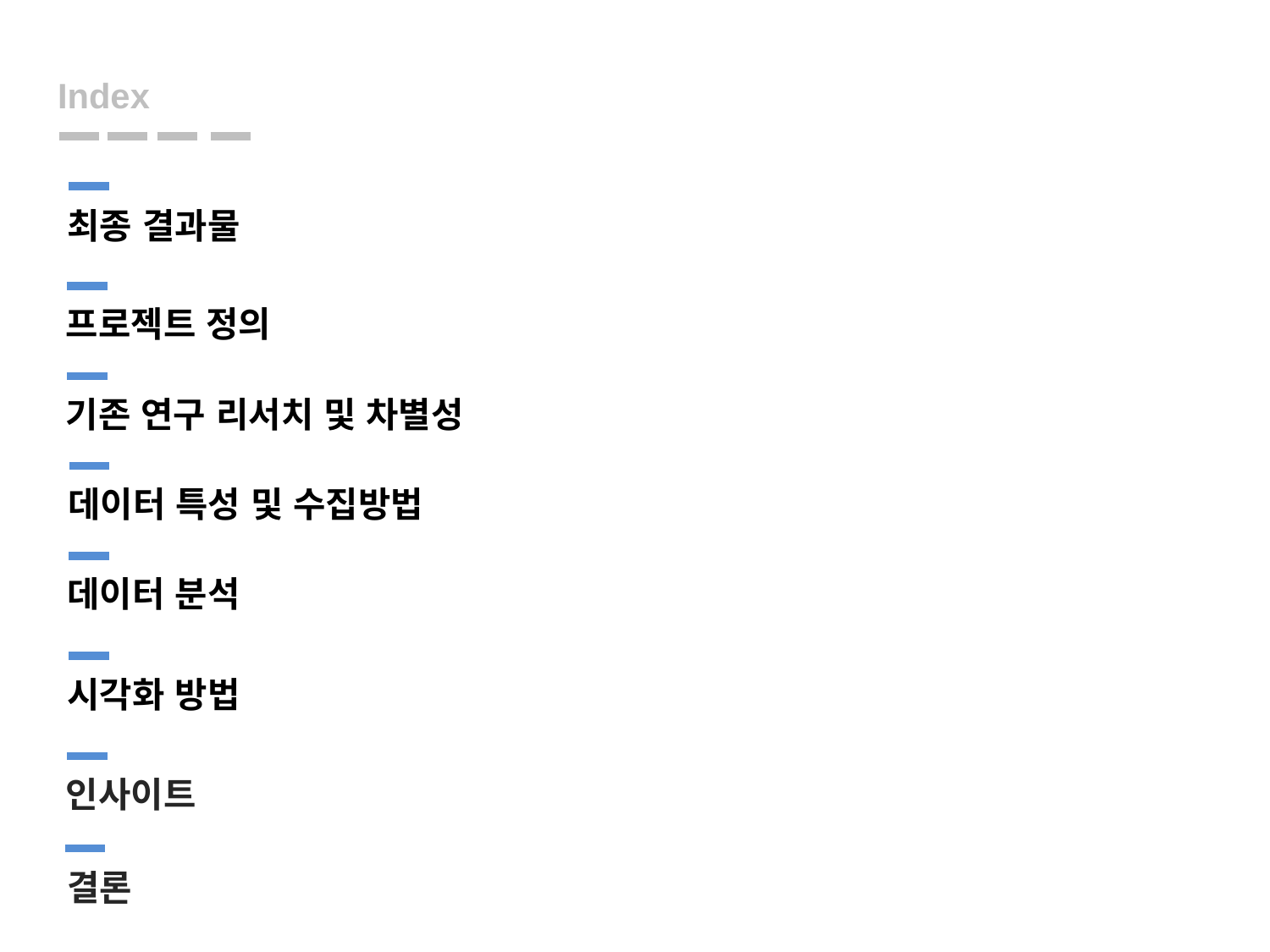

# Index
최종 결과물

프로젝트 정의
기존 연구 리서치 및 차별성
데이터 특성 및 수집방법
데이터 분석
시각화 방법
인사이트
결론